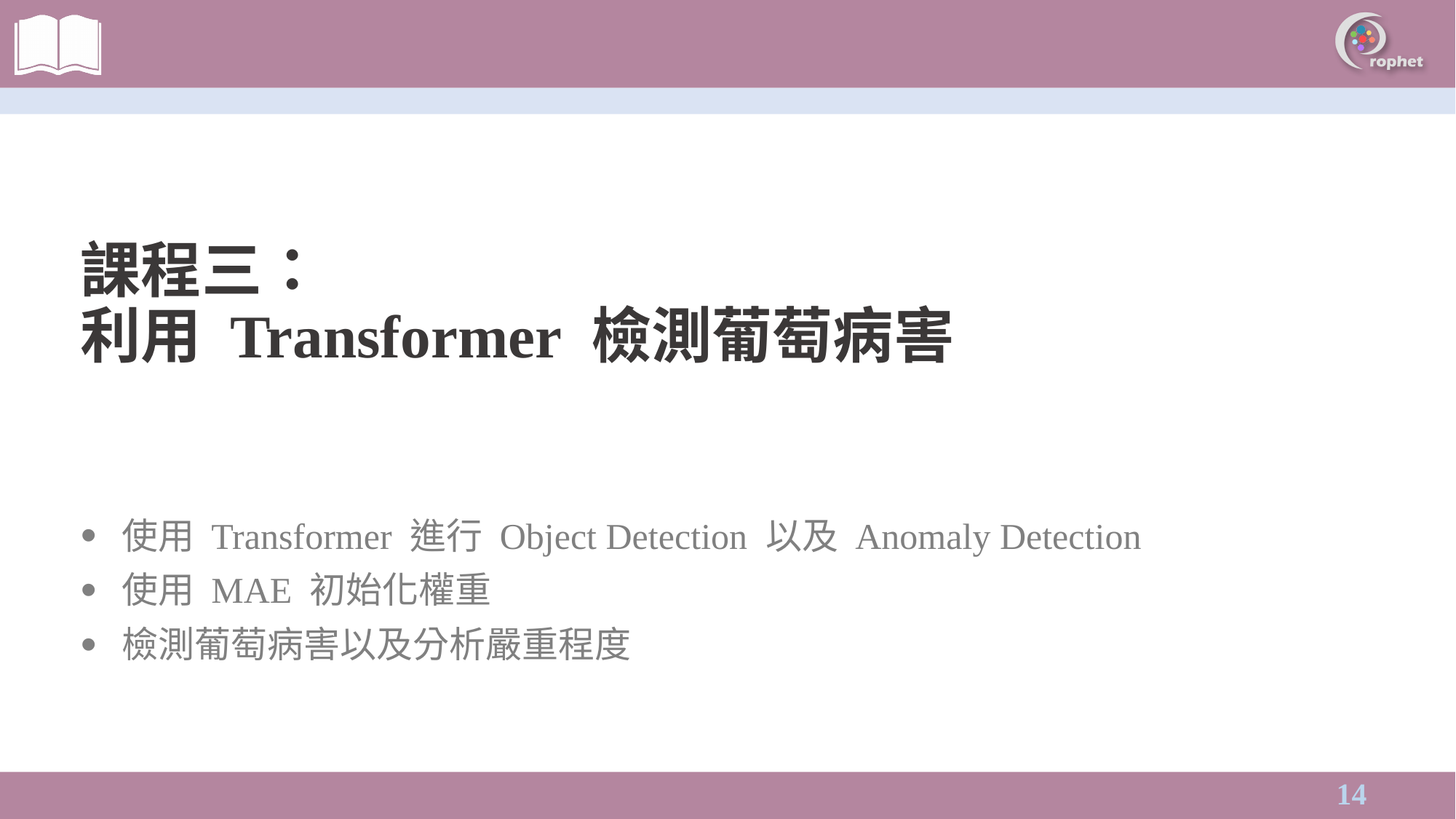

課程三：
利用 Transformer 檢測葡萄病害
使用 Transformer 進行 Object Detection 以及 Anomaly Detection
使用 MAE 初始化權重
檢測葡萄病害以及分析嚴重程度
14